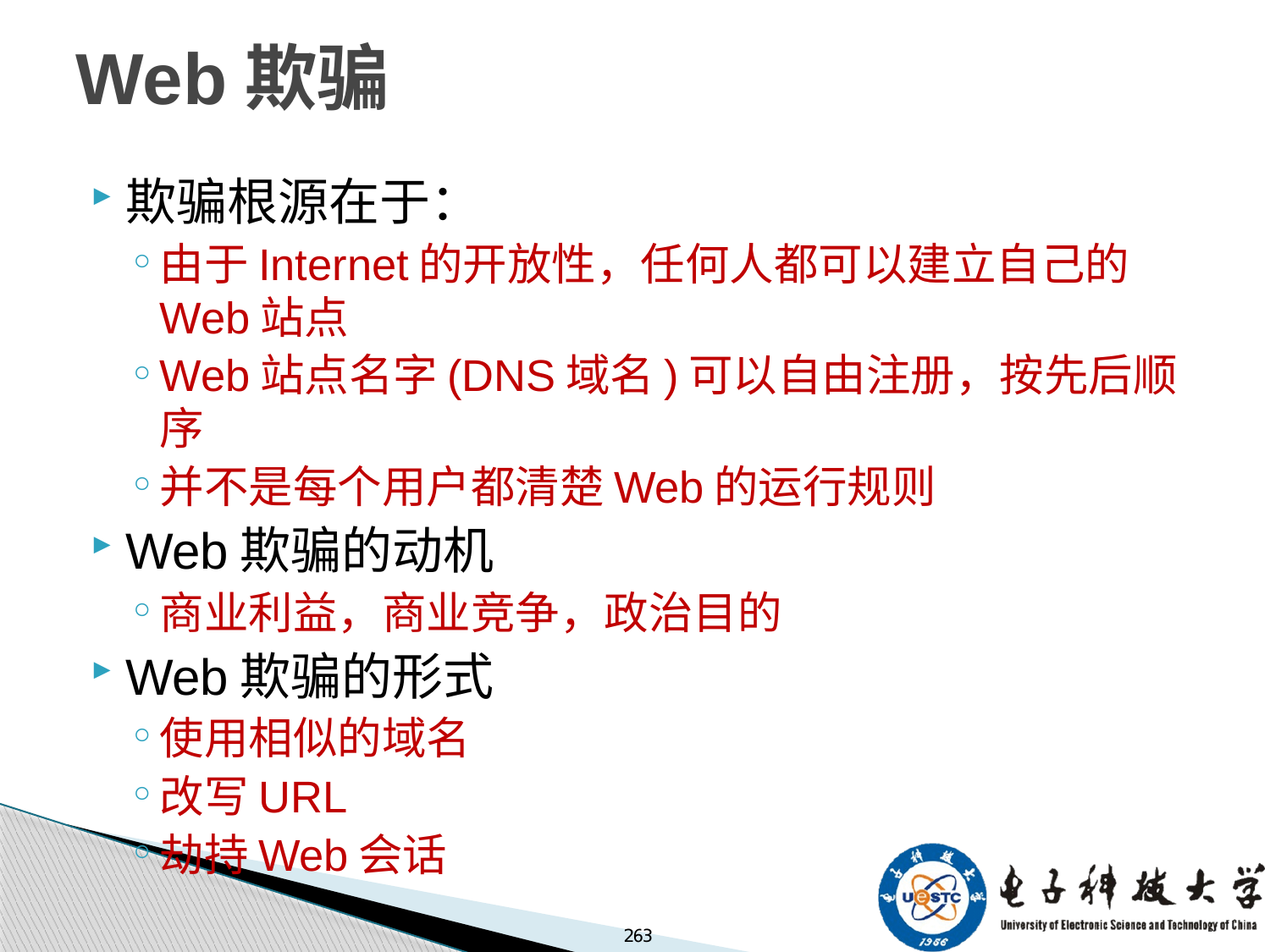

# Web欺骗
欺骗根源在于：
由于Internet的开放性，任何人都可以建立自己的Web站点
Web站点名字(DNS域名)可以自由注册，按先后顺序
并不是每个用户都清楚Web的运行规则
Web欺骗的动机
商业利益，商业竞争，政治目的
Web欺骗的形式
使用相似的域名
改写URL
劫持Web会话
263